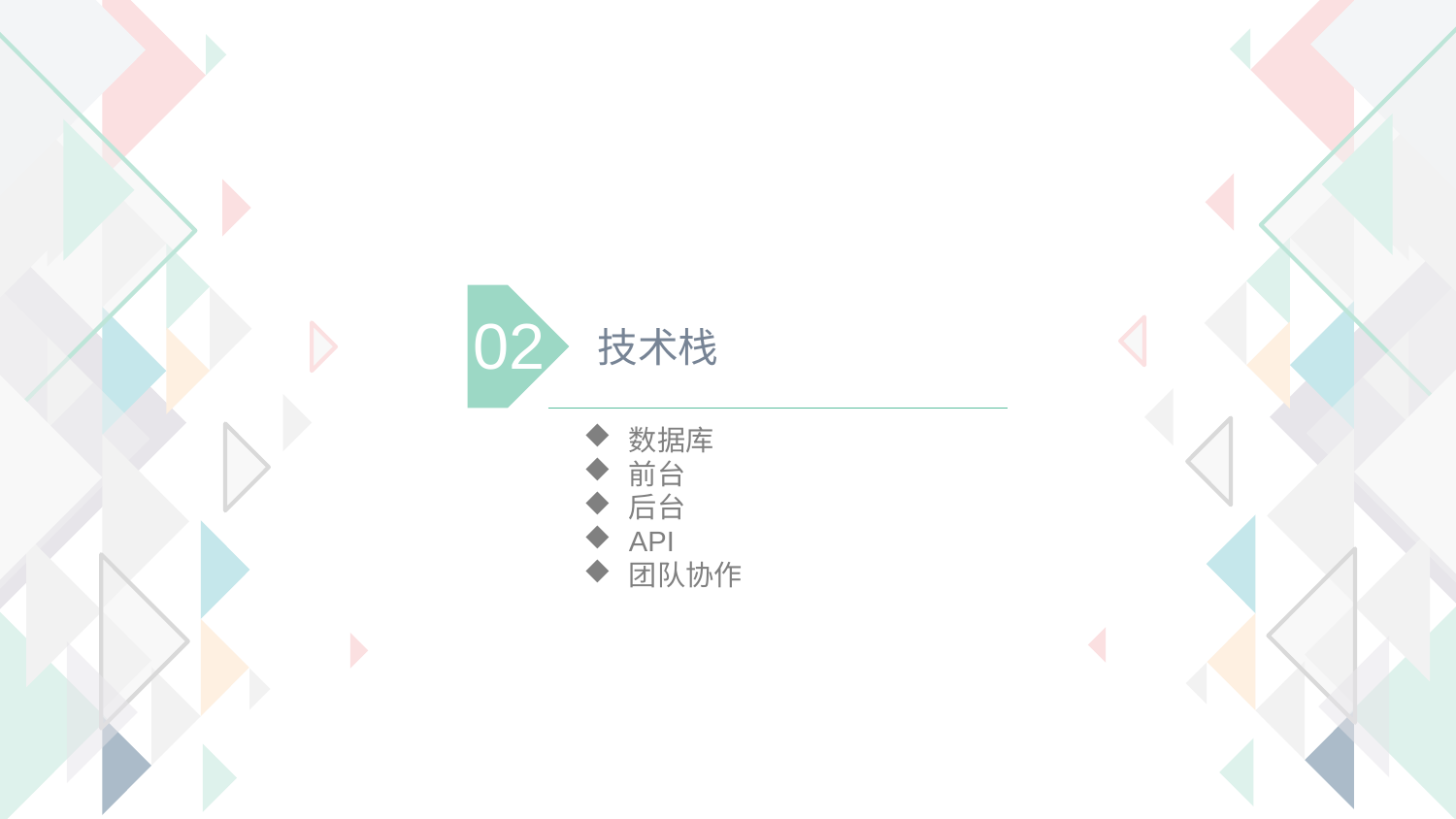

02
技术栈
数据库
前台
后台
API
团队协作